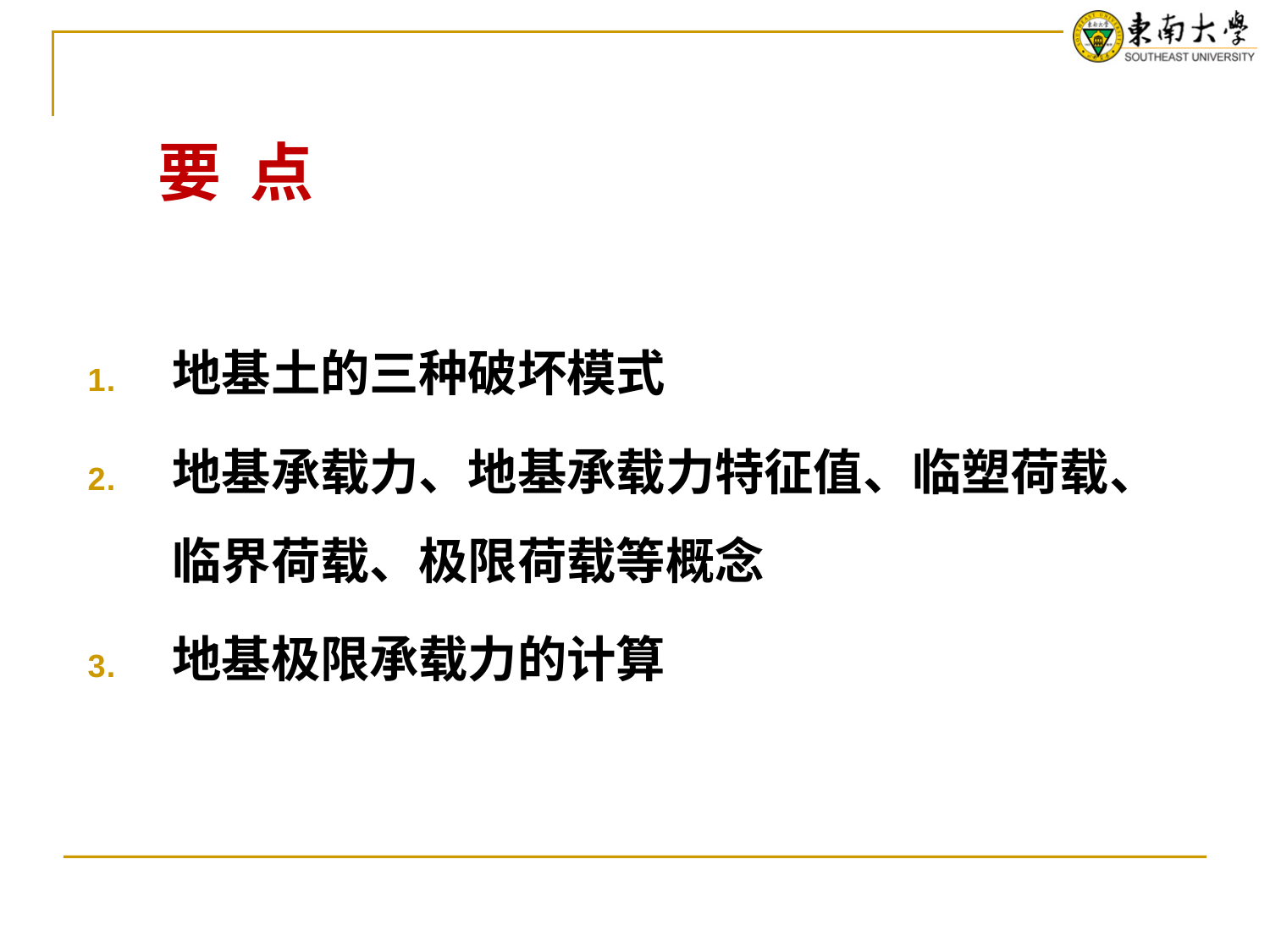

# 要  点
地基土的三种破坏模式
地基承载力、地基承载力特征值、临塑荷载、临界荷载、极限荷载等概念
地基极限承载力的计算